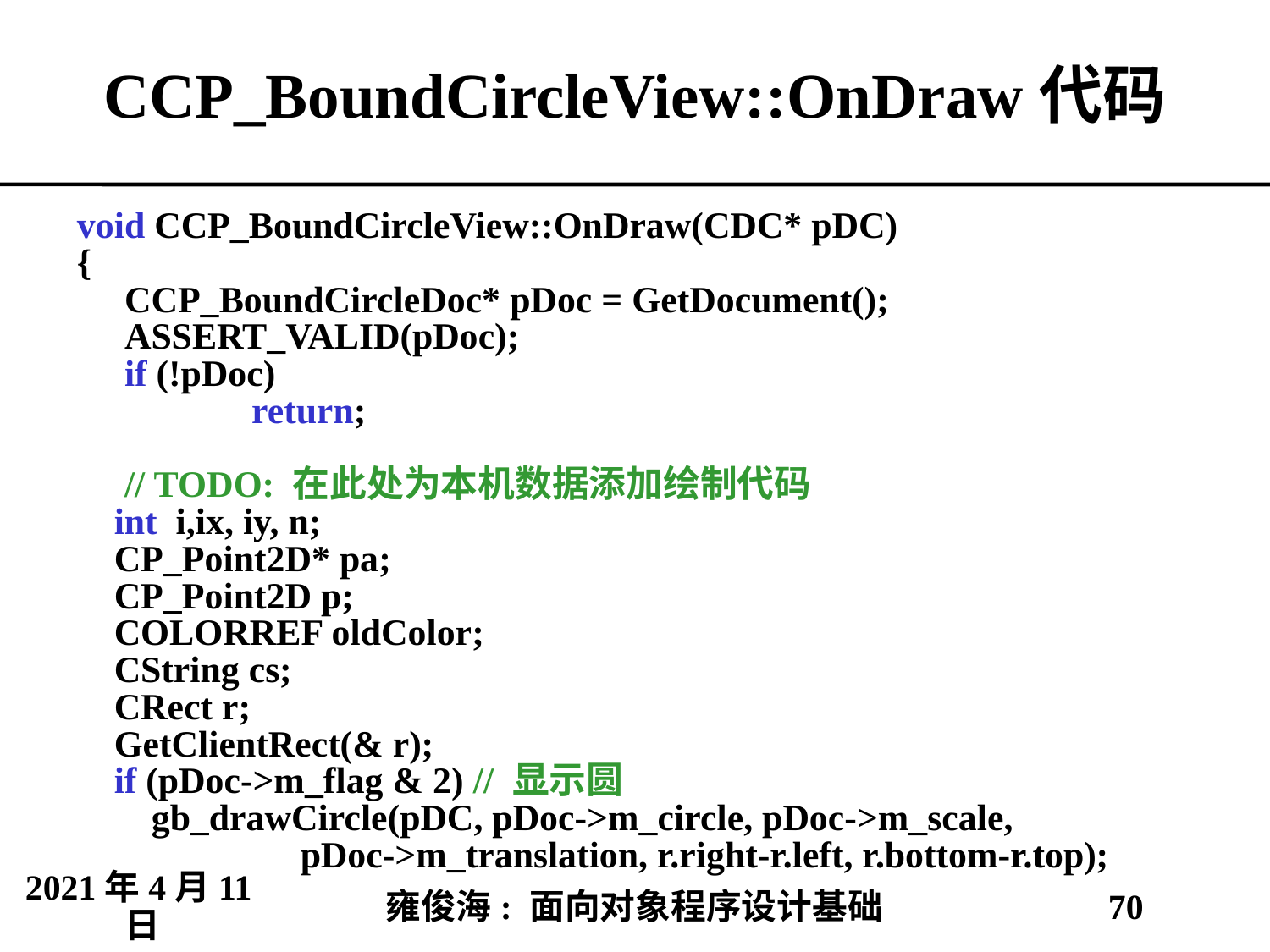

# CCP_BoundCircleView::OnDraw代码

void CCP_BoundCircleView::OnDraw(CDC* pDC)
{
	CCP_BoundCircleDoc* pDoc = GetDocument();
	ASSERT_VALID(pDoc);
	if (!pDoc)
		return;

	// TODO: 在此处为本机数据添加绘制代码
    int  i,ix, iy, n;
    CP_Point2D* pa;
    CP_Point2D p;
    COLORREF oldColor;
    CString cs;
    CRect r;
    GetClientRect(& r);
    if (pDoc->m_flag & 2) // 显示圆
        gb_drawCircle(pDC, pDoc->m_circle, pDoc->m_scale,
                        pDoc->m_translation, r.right-r.left, r.bottom-r.top);
2021年4月11日
雍俊海: 面向对象程序设计基础
70